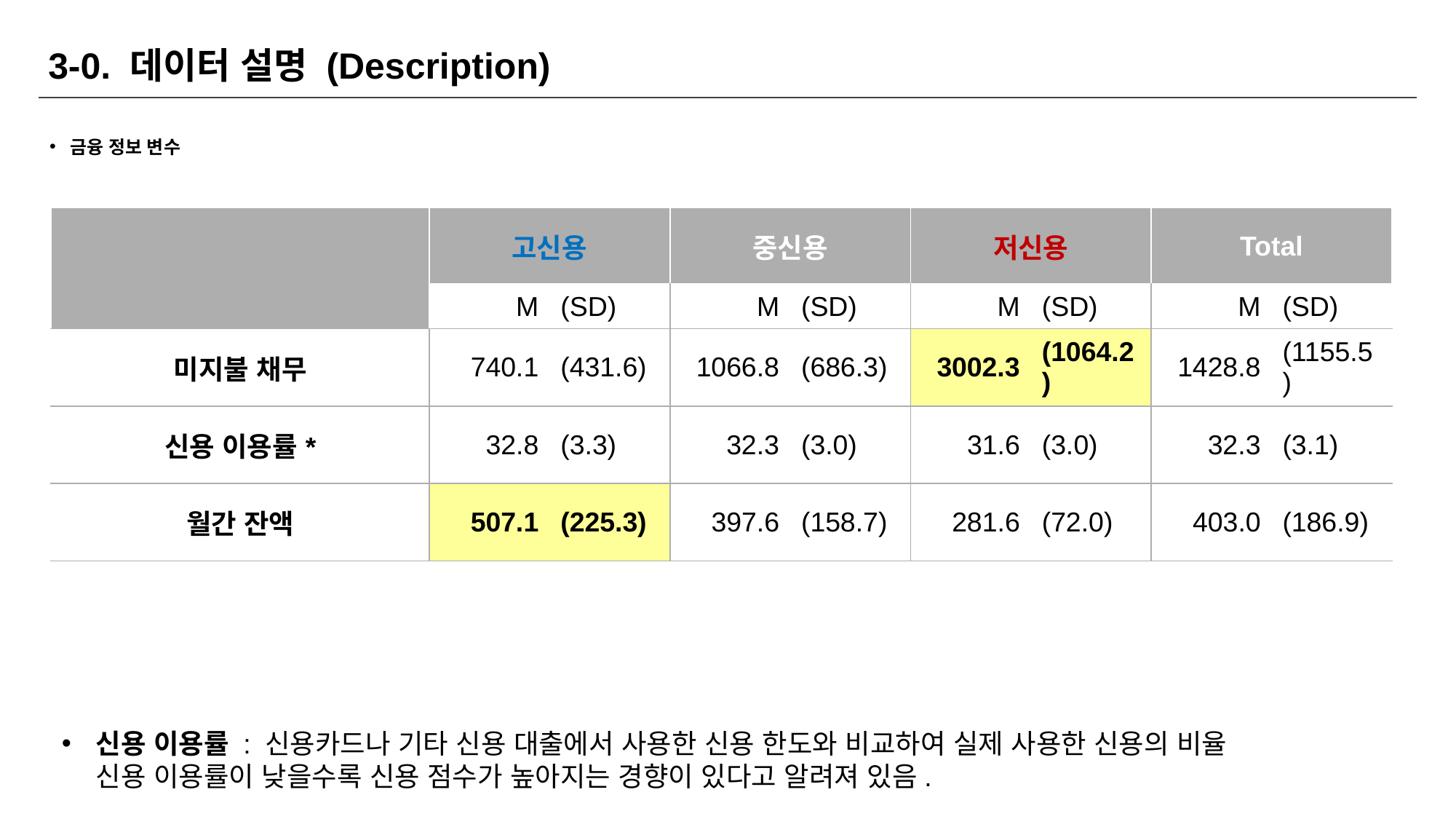

3-0. 데이터 설명 (Description)

금융 정보 변수
|  | 고신용 |  | 중신용 |  | 저신용 |  | Total |  |
| --- | --- | --- | --- | --- | --- | --- | --- | --- |
|  | M | (SD) | M | (SD) | M | (SD) | M | (SD) |
| 미지불 채무 | 740.1 | (431.6) | 1066.8 | (686.3) | 3002.3 | (1064.2) | 1428.8 | (1155.5) |
| 신용 이용률\* | 32.8 | (3.3) | 32.3 | (3.0) | 31.6 | (3.0) | 32.3 | (3.1) |
| 월간 잔액 | 507.1 | (225.3) | 397.6 | (158.7) | 281.6 | (72.0) | 403.0 | (186.9) |
신용 이용률 : 신용카드나 기타 신용 대출에서 사용한 신용 한도와 비교하여 실제 사용한 신용의 비율
신용 이용률이 낮을수록 신용 점수가 높아지는 경향이 있다고 알려져 있음.